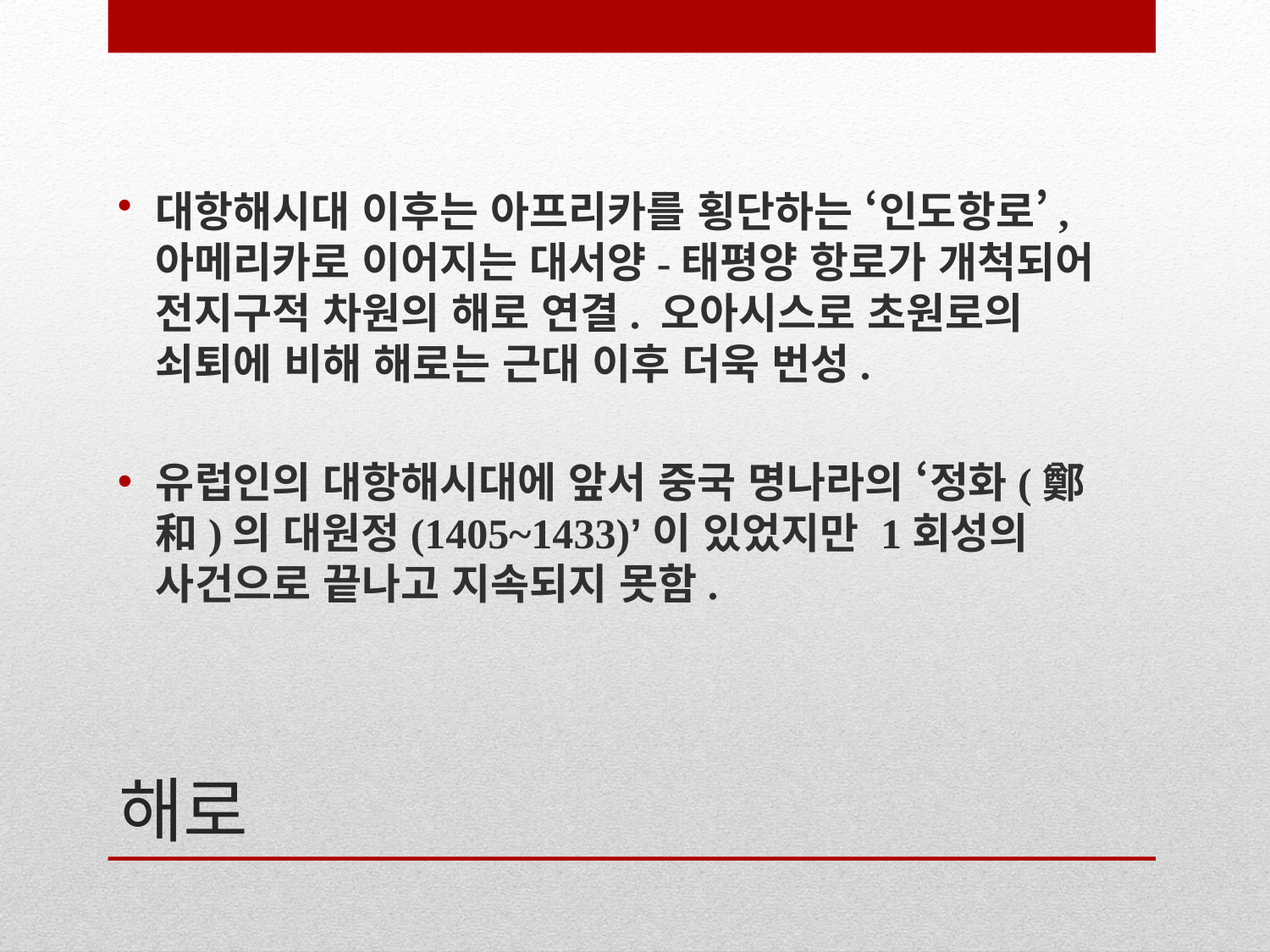

대항해시대 이후는 아프리카를 횡단하는 ‘인도항로’, 아메리카로 이어지는 대서양-태평양 항로가 개척되어 전지구적 차원의 해로 연결. 오아시스로 초원로의 쇠퇴에 비해 해로는 근대 이후 더욱 번성.

유럽인의 대항해시대에 앞서 중국 명나라의 ‘정화(鄭和)의 대원정(1405~1433)’이 있었지만 1회성의 사건으로 끝나고 지속되지 못함.

# 해로